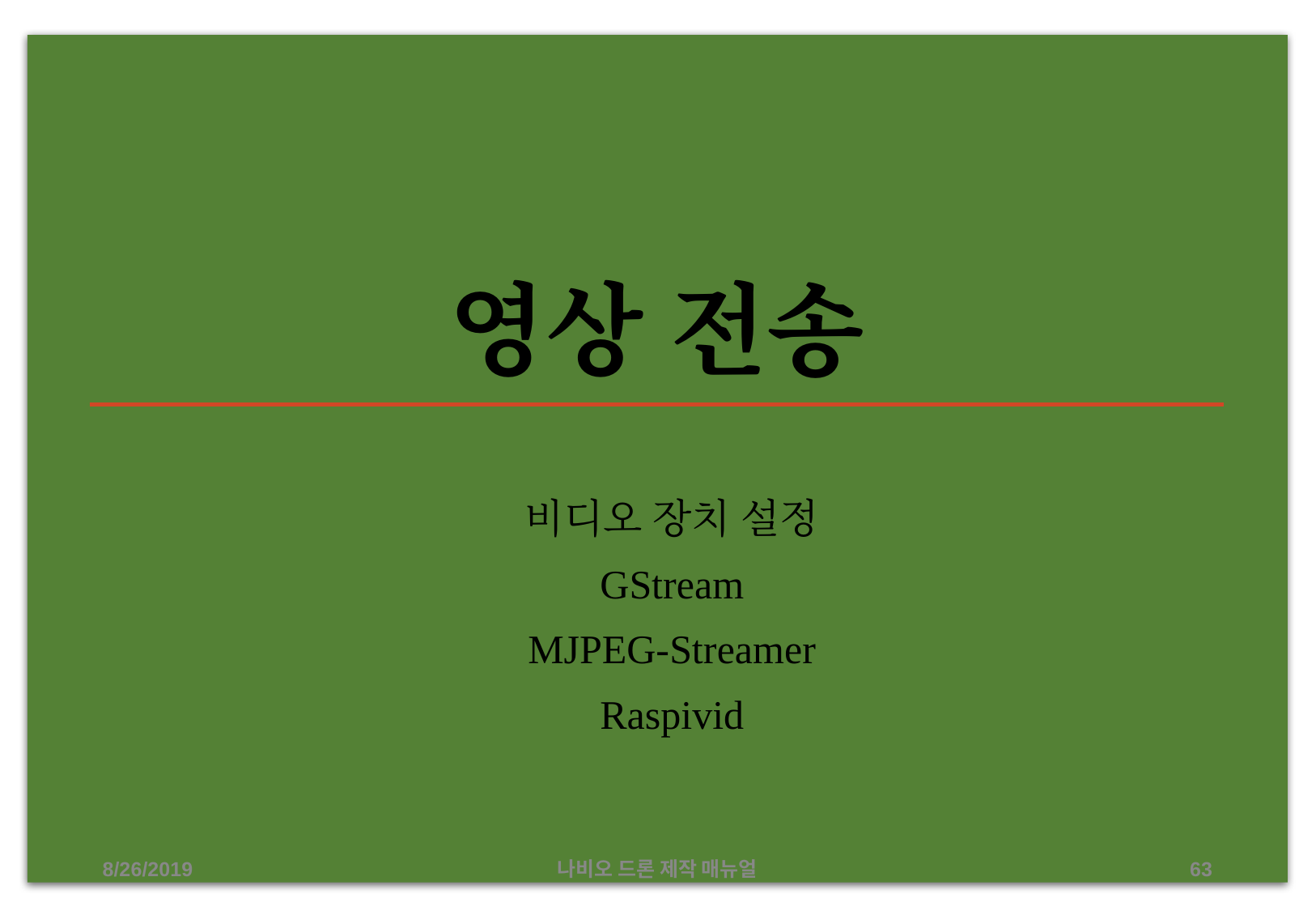

# 영상 전송
비디오 장치 설정
GStream
MJPEG-Streamer
Raspivid
8/26/2019
나비오 드론 제작 매뉴얼
63